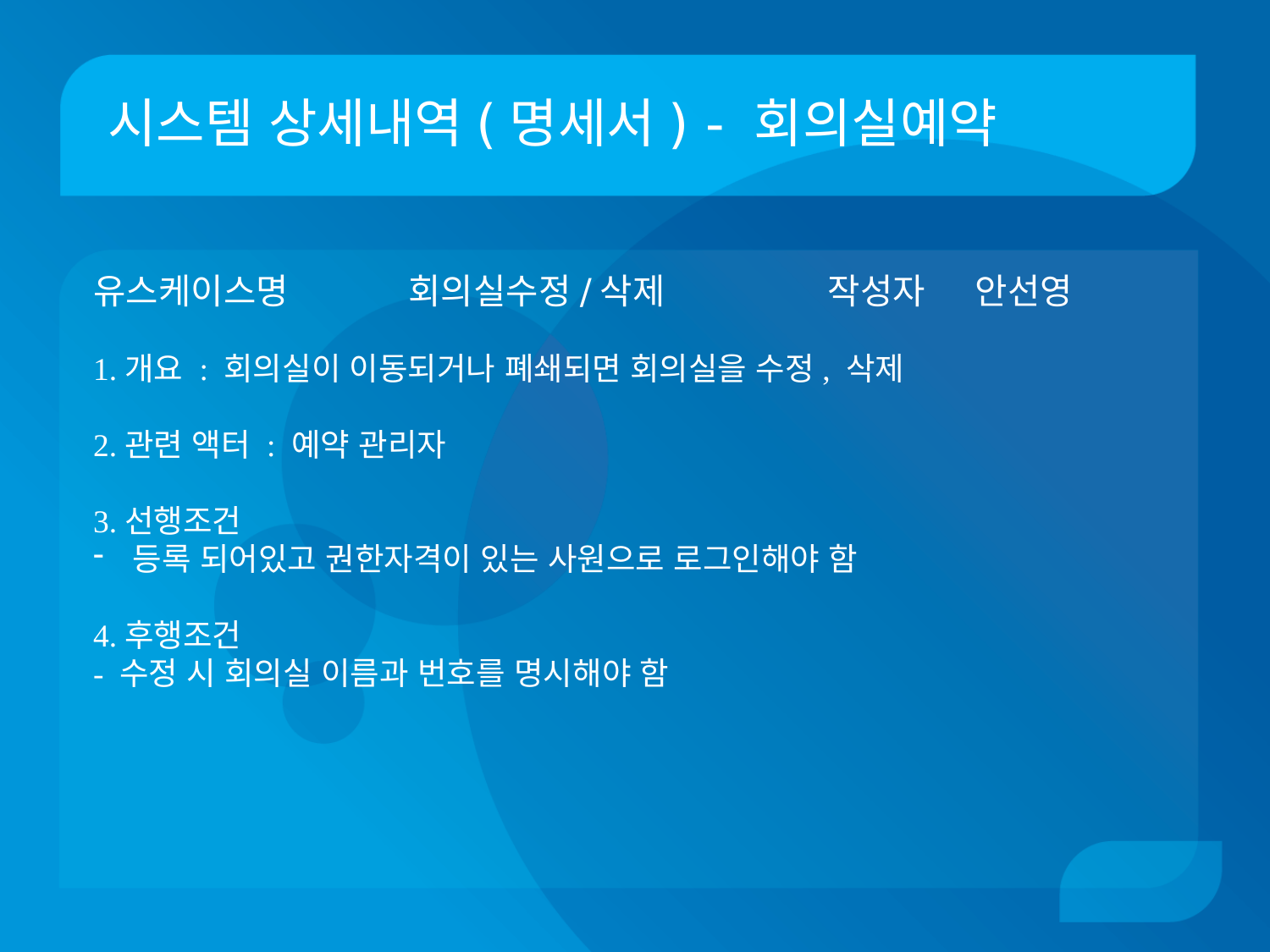

# 시스템 상세내역(명세서) - 회의실예약
유스케이스명            회의실수정/삭제	          작성자     안선영
1.개요 : 회의실이 이동되거나 폐쇄되면 회의실을 수정, 삭제

2.관련 액터 : 예약 관리자

3.선행조건
등록 되어있고 권한자격이 있는 사원으로 로그인해야 함

4.후행조건
- 수정 시 회의실 이름과 번호를 명시해야 함